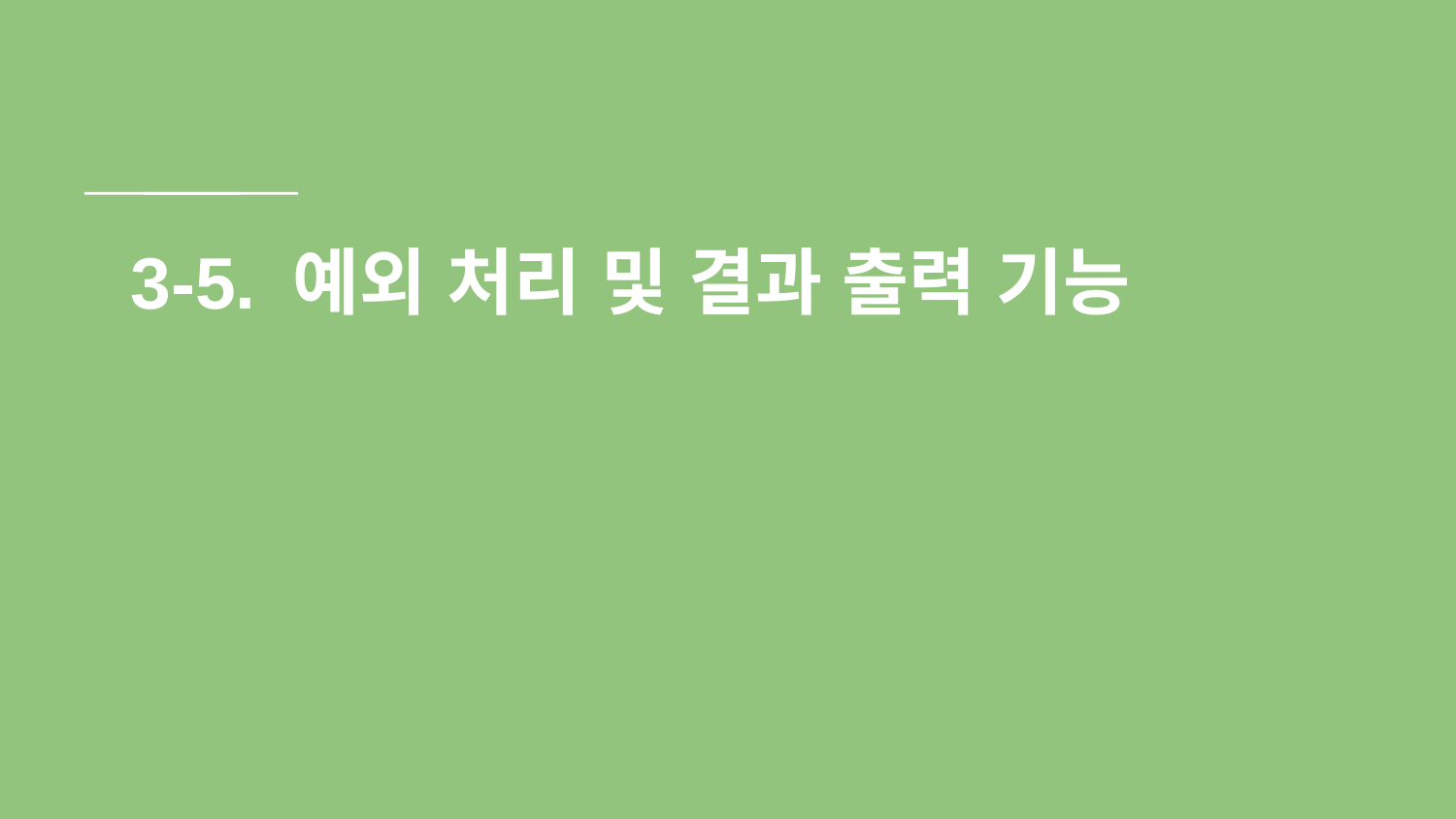

# 3-5. 예외 처리 및 결과 출력 기능